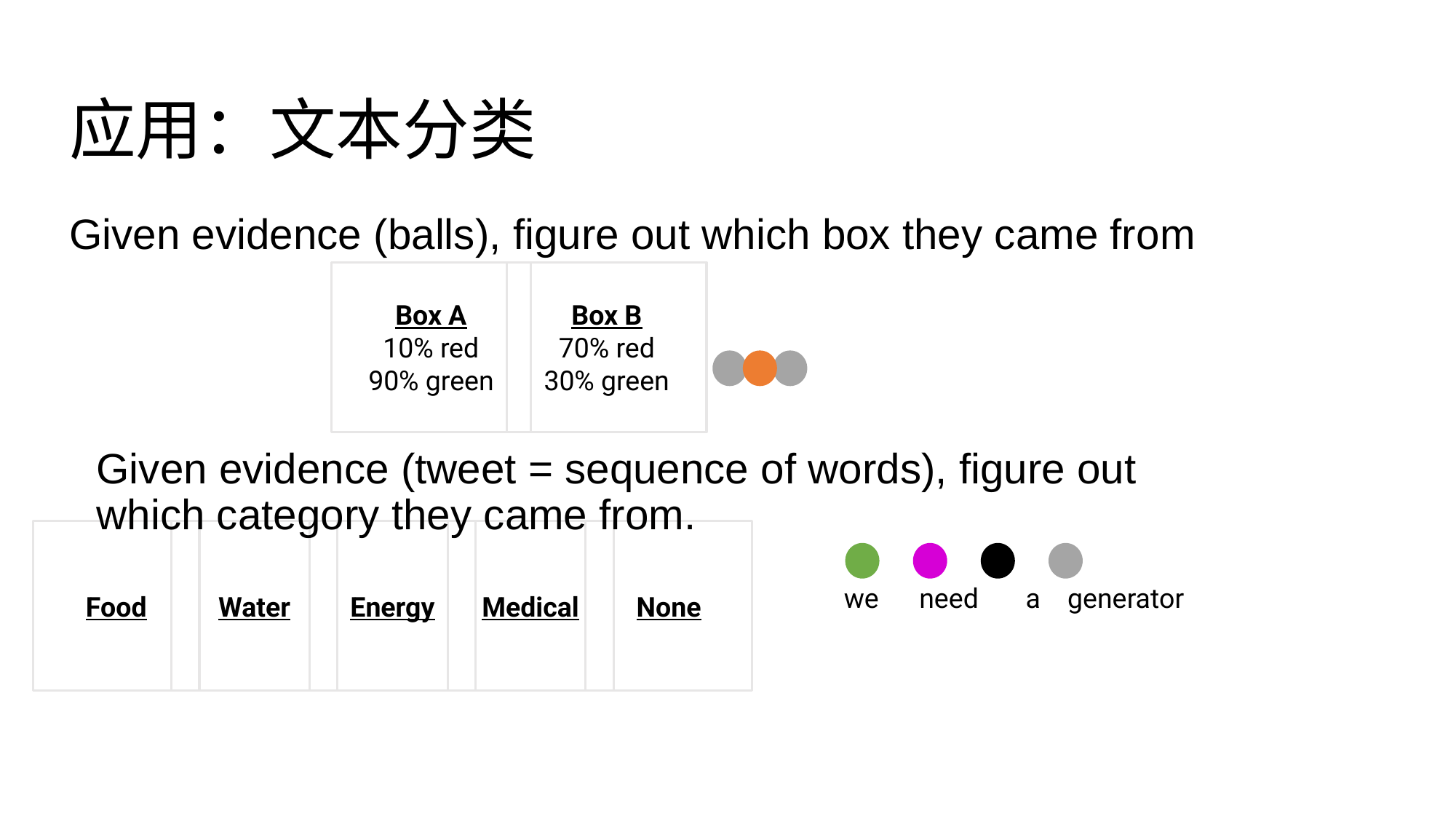

# 应用：文本分类
Given evidence (balls), figure out which box they came from
Given evidence (tweet = sequence of words), figure out which category they came from.
Box A
10% red
90% green
Box B
70% red
30% green

Food
Water
Energy
Medical
None

we      need       a    generator